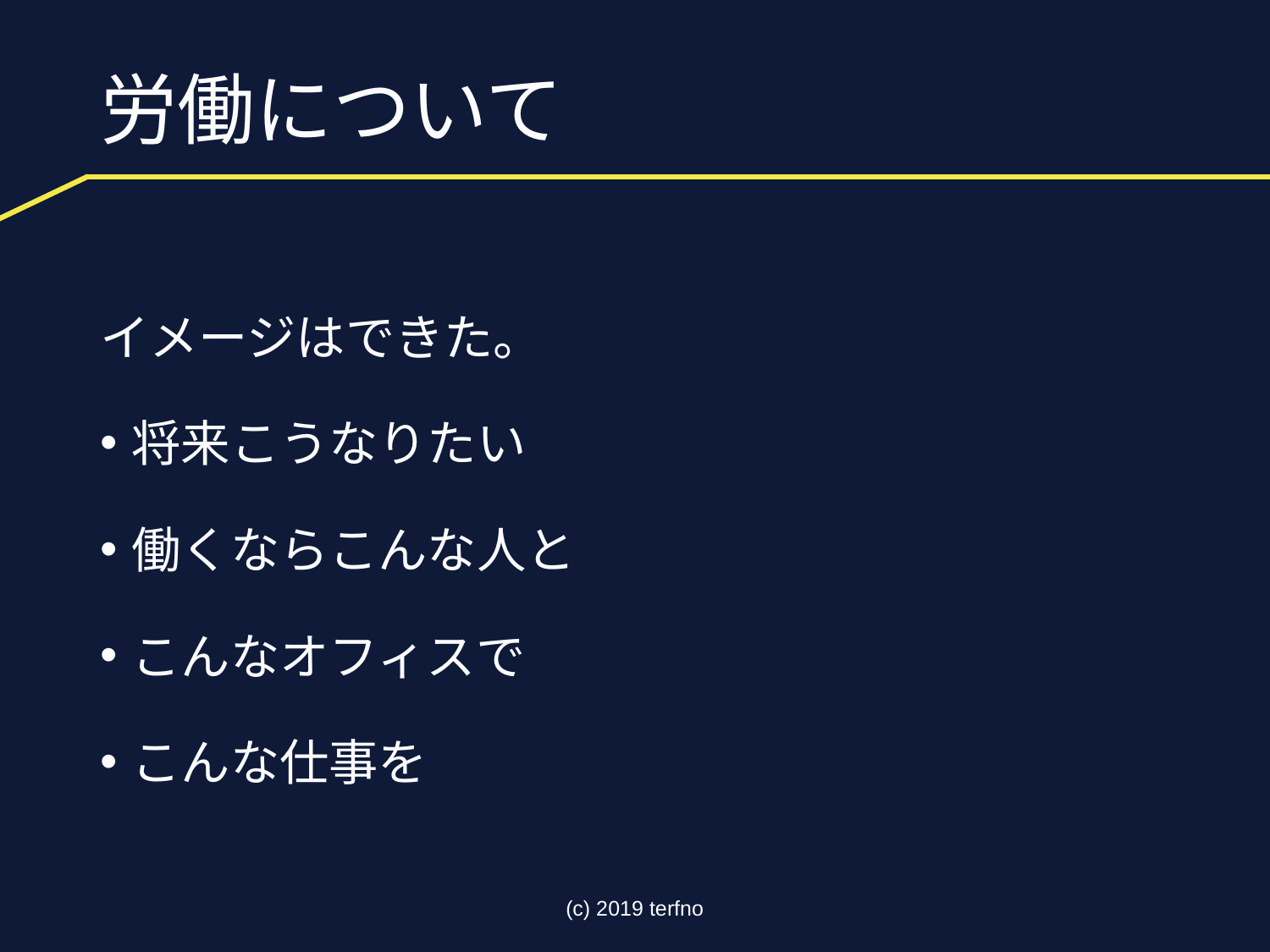

# 労働について
イメージはできた。
将来こうなりたい
働くならこんな人と
こんなオフィスで
こんな仕事を
(c) 2019 terfno